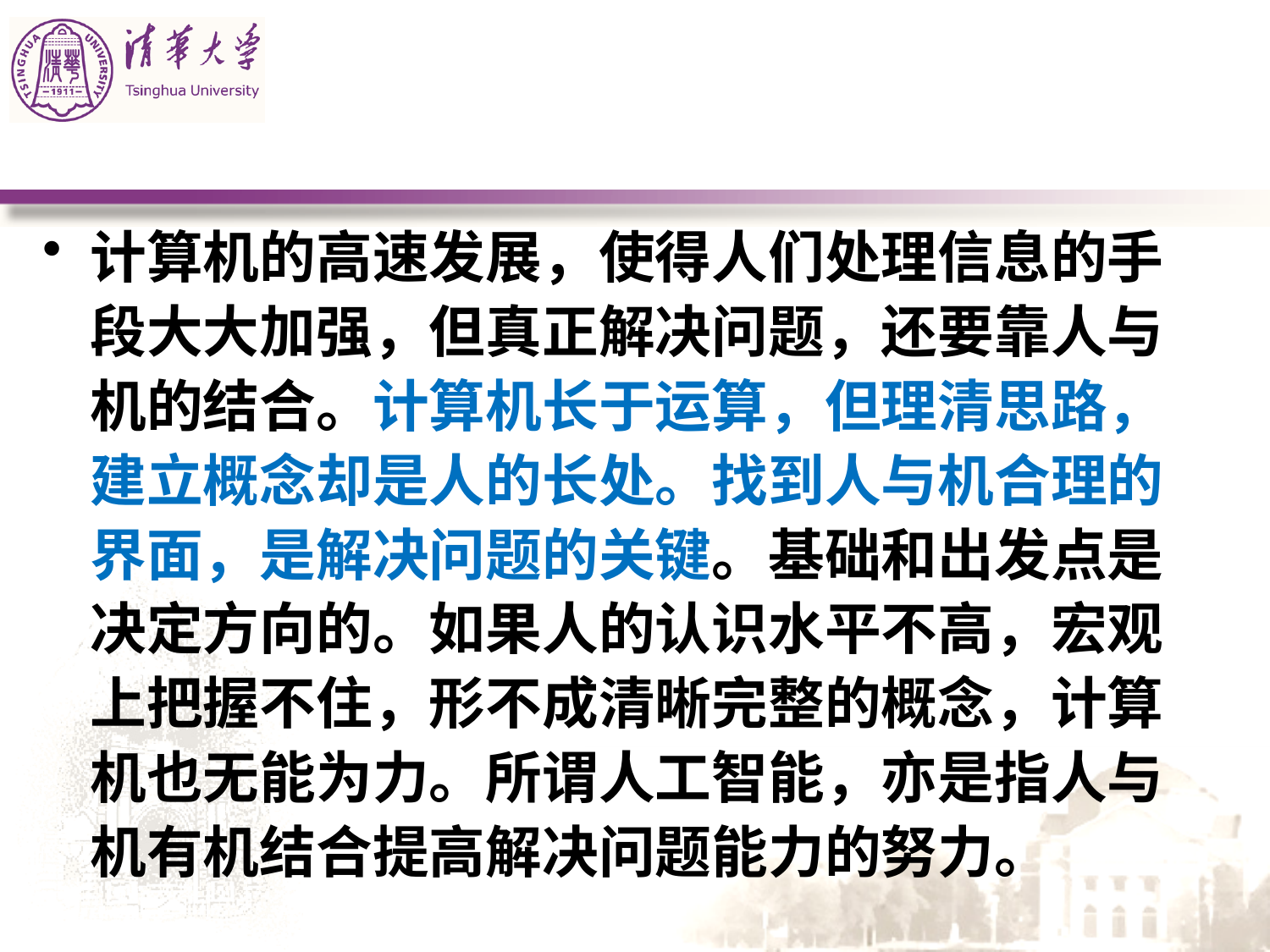

#
计算机的高速发展，使得人们处理信息的手段大大加强，但真正解决问题，还要靠人与机的结合。计算机长于运算，但理清思路，建立概念却是人的长处。找到人与机合理的界面，是解决问题的关键。基础和出发点是决定方向的。如果人的认识水平不高，宏观上把握不住，形不成清晰完整的概念，计算机也无能为力。所谓人工智能，亦是指人与机有机结合提高解决问题能力的努力。